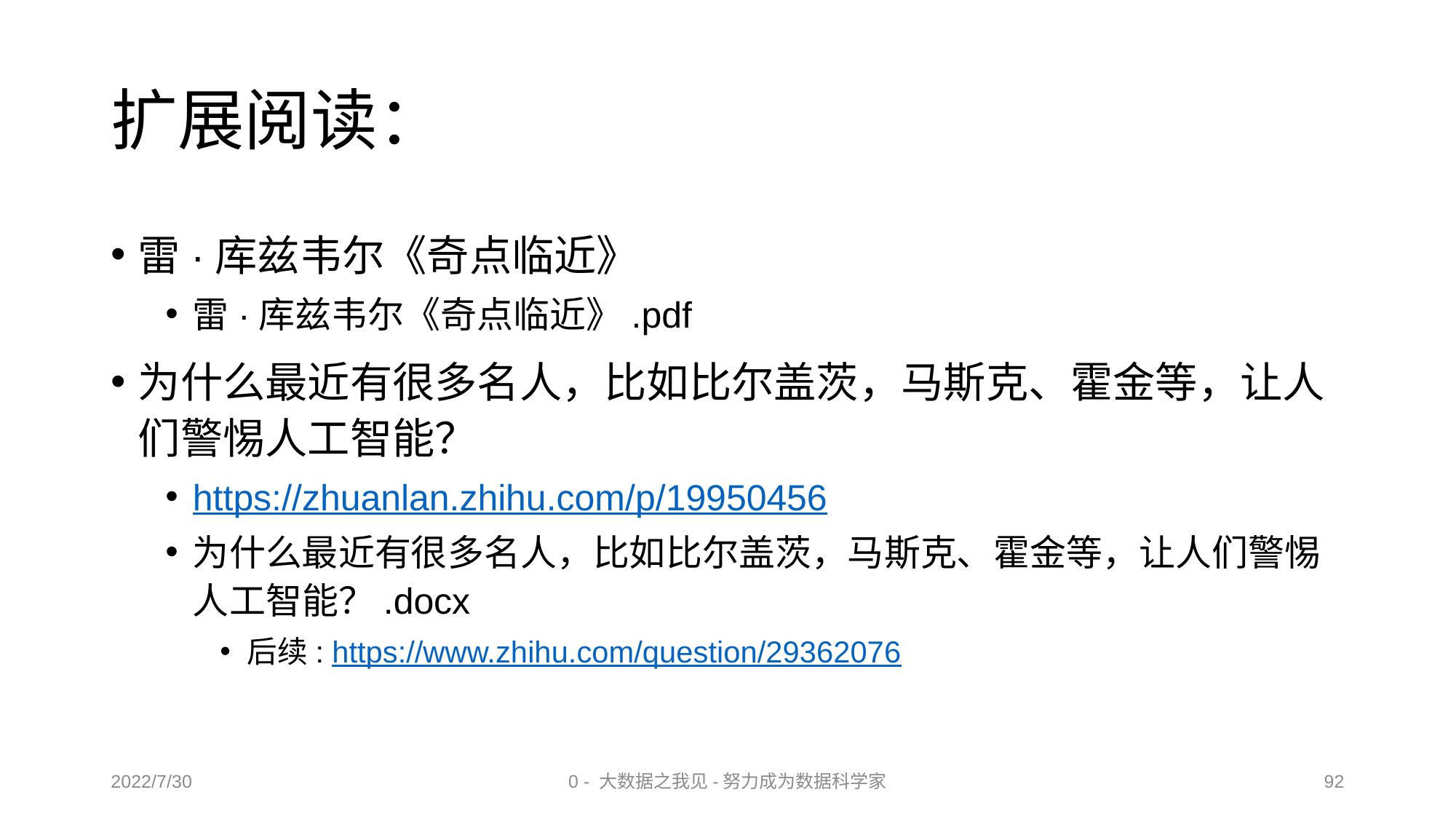

# 扩展阅读：
雷·库兹韦尔《奇点临近》
雷·库兹韦尔《奇点临近》.pdf
为什么最近有很多名人，比如比尔盖茨，马斯克、霍金等，让人们警惕人工智能？
https://zhuanlan.zhihu.com/p/19950456
为什么最近有很多名人，比如比尔盖茨，马斯克、霍金等，让人们警惕人工智能？.docx
后续: https://www.zhihu.com/question/29362076
2022/7/30
0 - 大数据之我见-努力成为数据科学家
92